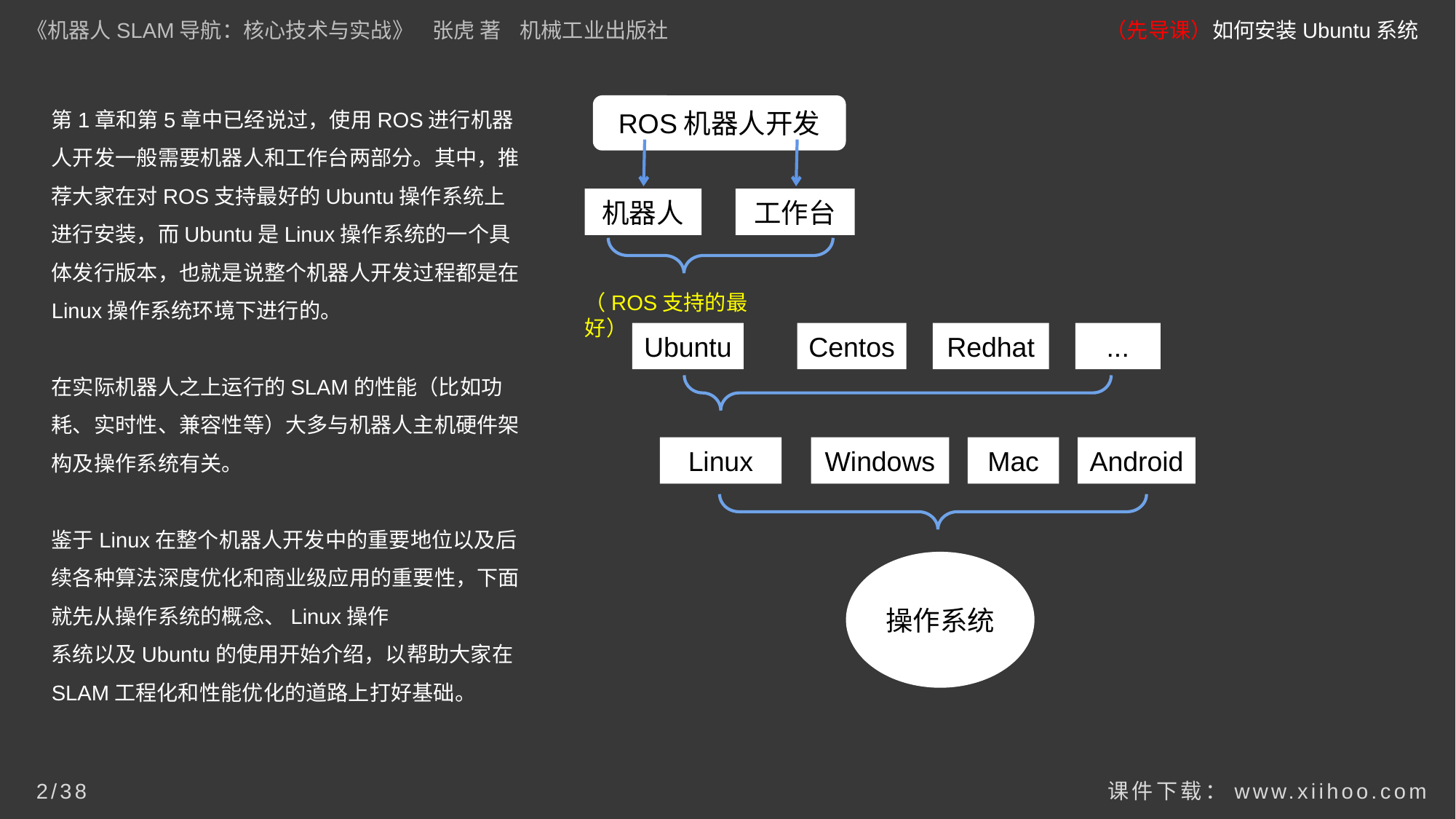

《机器人SLAM导航：核心技术与实战》    张虎 著    机械工业出版社
（先导课）如何安装Ubuntu系统
第1章和第5章中已经说过，使用ROS进行机器人开发一般需要机器人和工作台两部分。其中，推荐大家在对ROS支持最好的Ubuntu操作系统上进行安装，而Ubuntu是Linux操作系统的一个具体发行版本，也就是说整个机器人开发过程都是在Linux操作系统环境下进行的。

在实际机器人之上运行的SLAM的性能（比如功耗、实时性、兼容性等）大多与机器人主机硬件架构及操作系统有关。

鉴于Linux在整个机器人开发中的重要地位以及后续各种算法深度优化和商业级应用的重要性，下面就先从操作系统的概念、Linux操作
系统以及Ubuntu的使用开始介绍，以帮助大家在SLAM工程化和性能优化的道路上打好基础。
ROS机器人开发

机器人
工作台
（ROS支持的最好）

Ubuntu
Centos
Redhat
...
Linux
Windows
Mac
Android
操作系统
课件下载：www.xiihoo.com
2/38